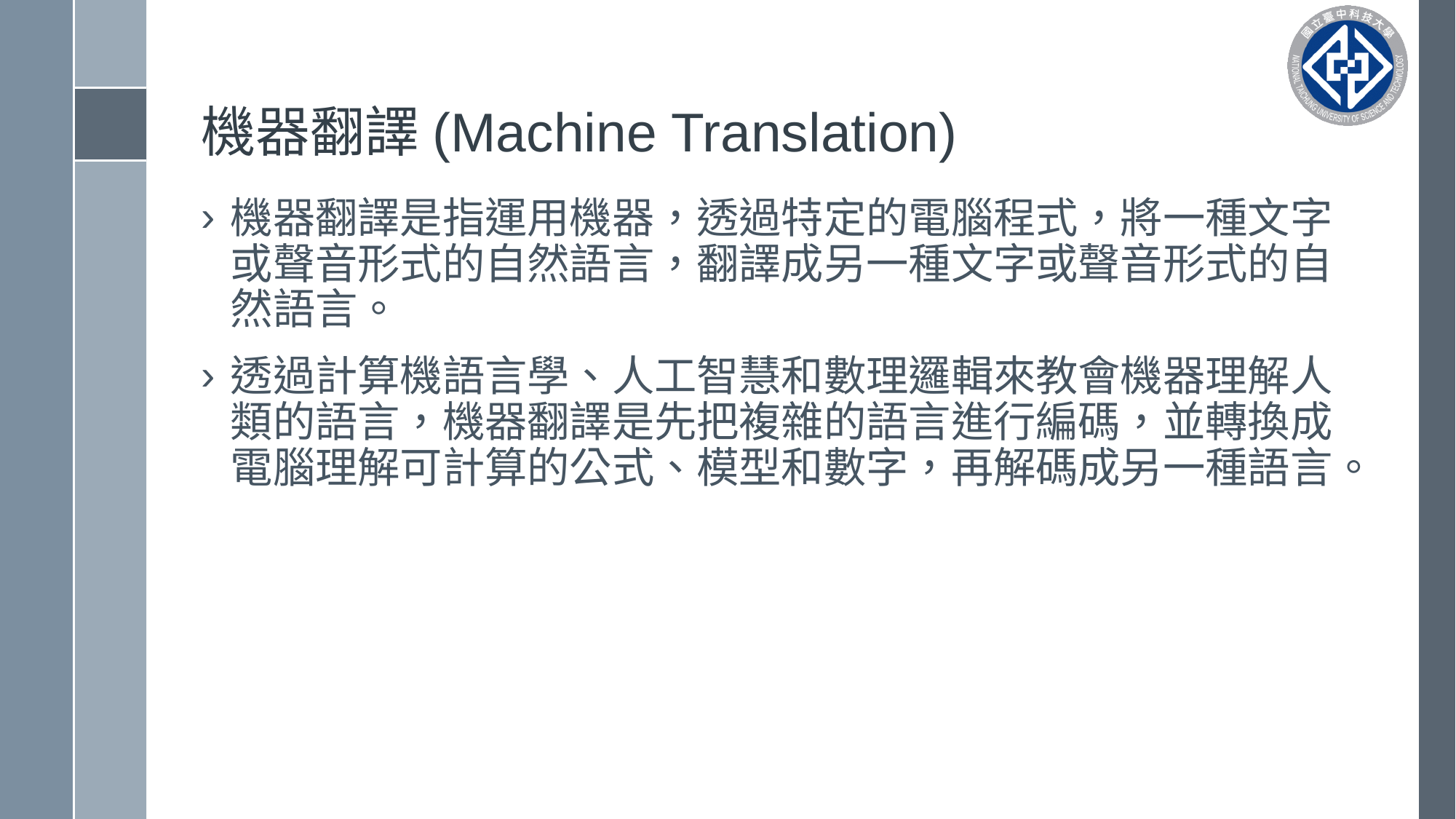

# 機器翻譯(Machine Translation)
機器翻譯是指運用機器，透過特定的電腦程式，將一種文字或聲音形式的自然語言，翻譯成另一種文字或聲音形式的自然語言。
透過計算機語言學、人工智慧和數理邏輯來教會機器理解人類的語言，機器翻譯是先把複雜的語言進行編碼，並轉換成電腦理解可計算的公式、模型和數字，再解碼成另一種語言。